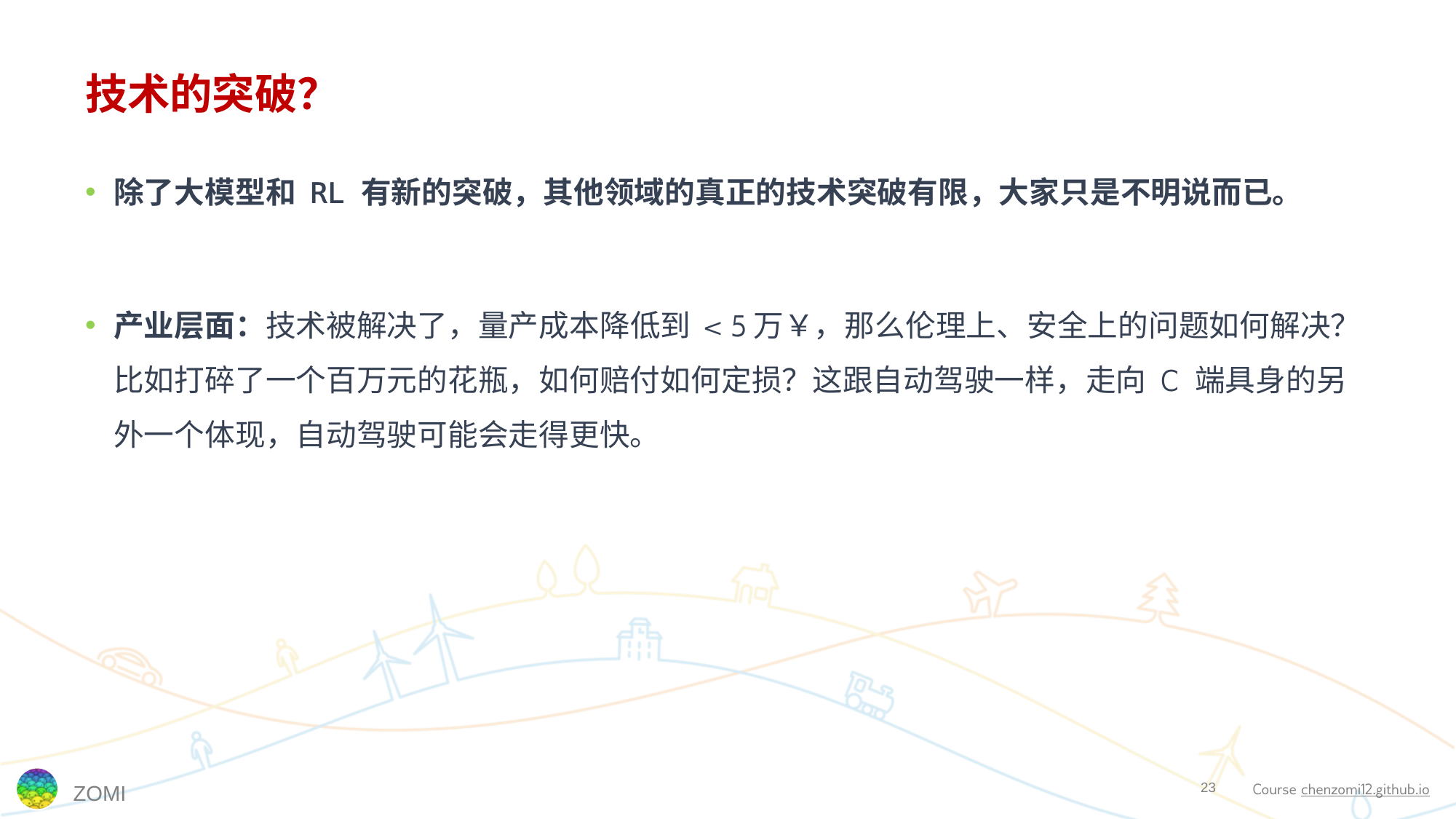

# 技术的突破？
除了大模型和 RL 有新的突破，其他领域的真正的技术突破有限，大家只是不明说而已。

产业层面：技术被解决了，量产成本降低到 < 5万￥，那么伦理上、安全上的问题如何解决？比如打碎了一个百万元的花瓶，如何赔付如何定损？这跟自动驾驶一样，走向 C 端具身的另外一个体现，自动驾驶可能会走得更快。